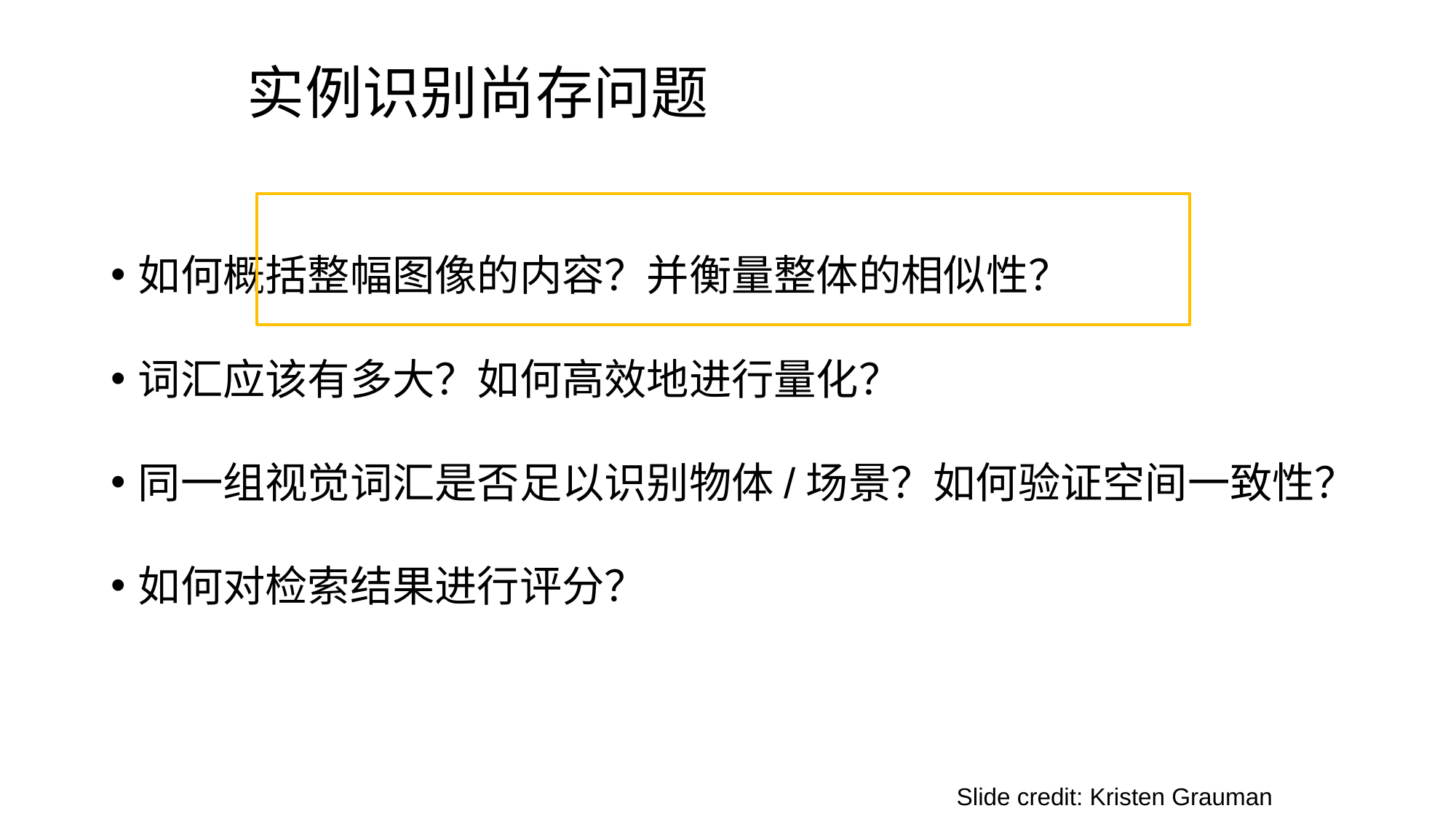

# 实例识别尚存问题

如何概括整幅图像的内容？并衡量整体的相似性？
词汇应该有多大？如何高效地进行量化？
同一组视觉词汇是否足以识别物体/场景？如何验证空间一致性？
如何对检索结果进行评分？
Slide credit: Kristen Grauman